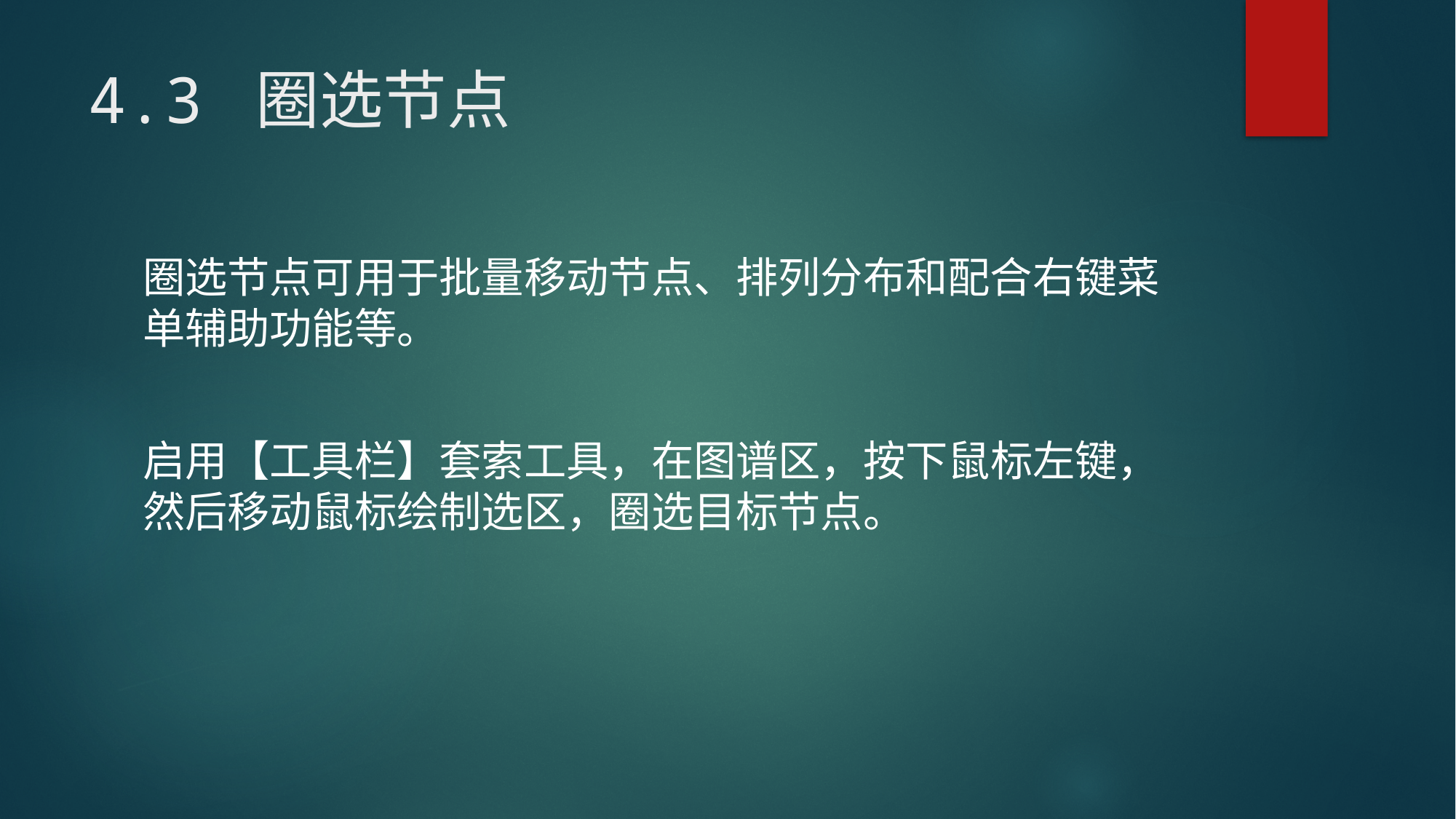

# 4.3 圈选节点
圈选节点可用于批量移动节点、排列分布和配合右键菜单辅助功能等。

启用【工具栏】套索工具，在图谱区，按下鼠标左键，然后移动鼠标绘制选区，圈选目标节点。